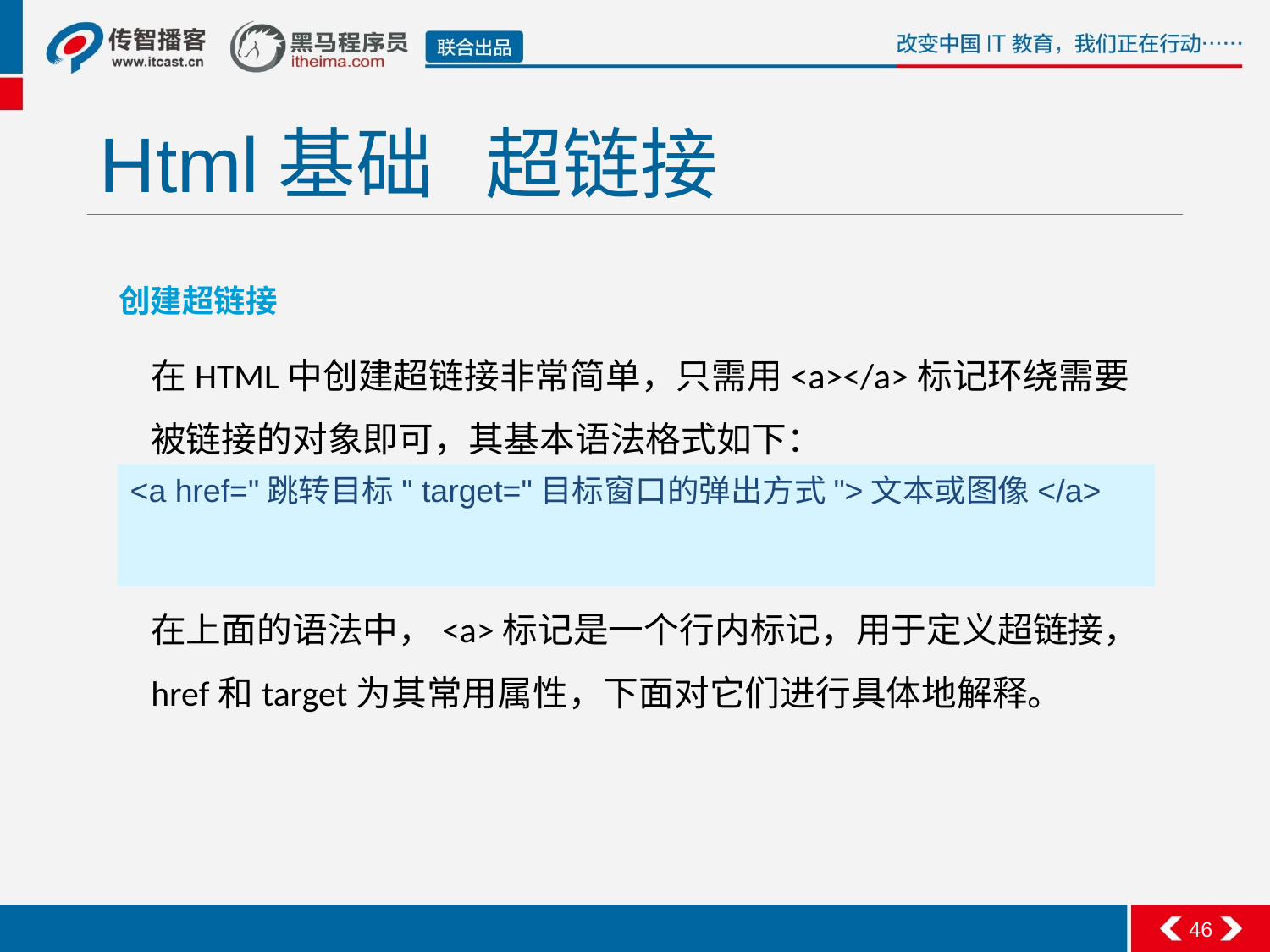

# Html基础   超链接
创建超链接
在HTML中创建超链接非常简单，只需用<a></a>标记环绕需要被链接的对象即可，其基本语法格式如下：

在上面的语法中，<a>标记是一个行内标记，用于定义超链接，href和target为其常用属性，下面对它们进行具体地解释。
<a href="跳转目标" target="目标窗口的弹出方式">文本或图像</a>
46